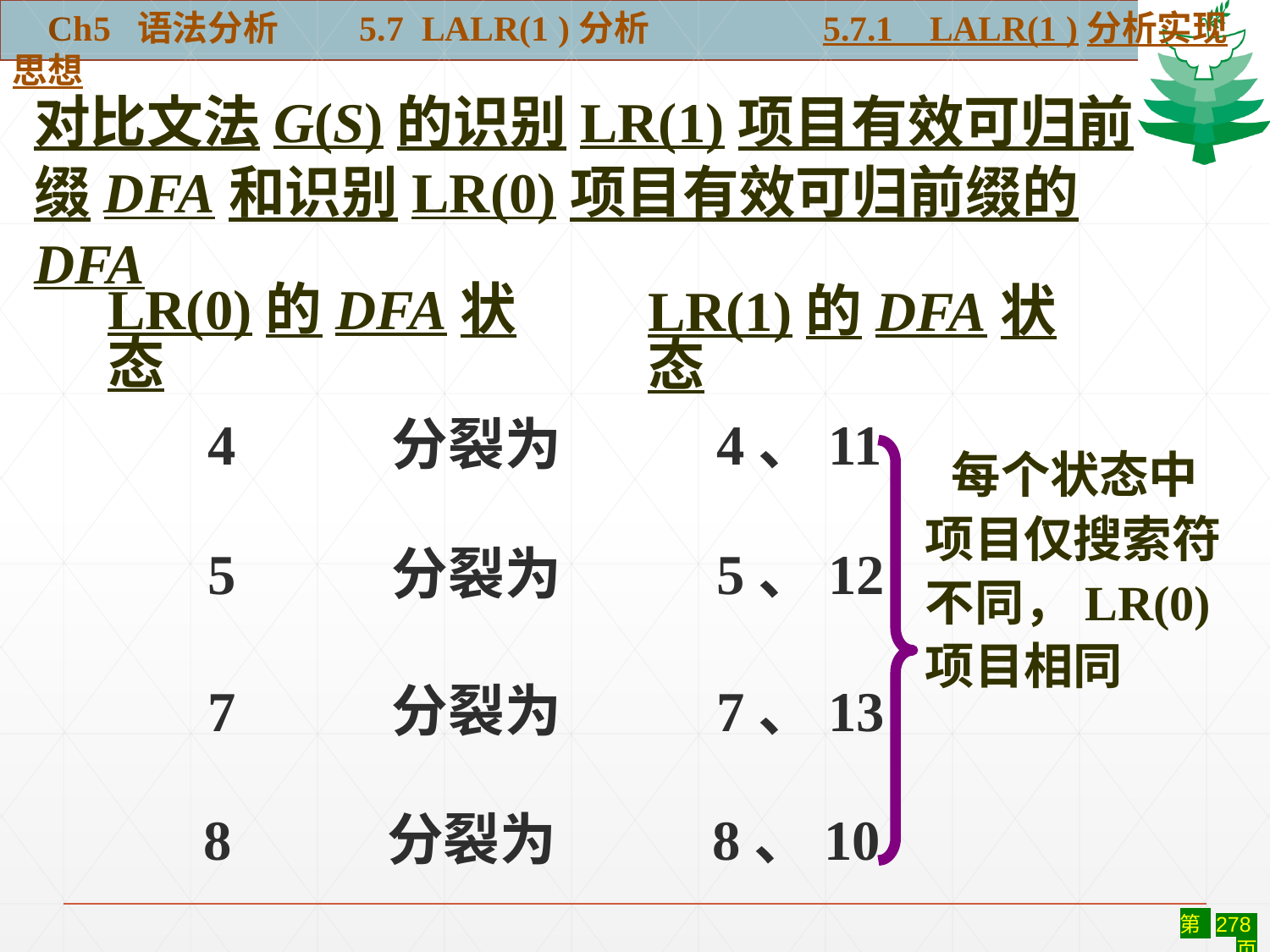

Ch5  语法分析         5.7  LALR(1 )分析	     5.7.1    LALR(1 )分析实现思想
对比文法G(S)的识别LR(1)项目有效可归前缀DFA和识别LR(0)项目有效可归前缀的DFA
#
LR(0)的DFA状态
LR(1)的DFA状态
        4          分裂为           4、11

 每个状态中
项目仅搜索符
不同，LR(0)
项目相同
        5          分裂为           5、12
        7          分裂为           7、13
        8          分裂为           8、10